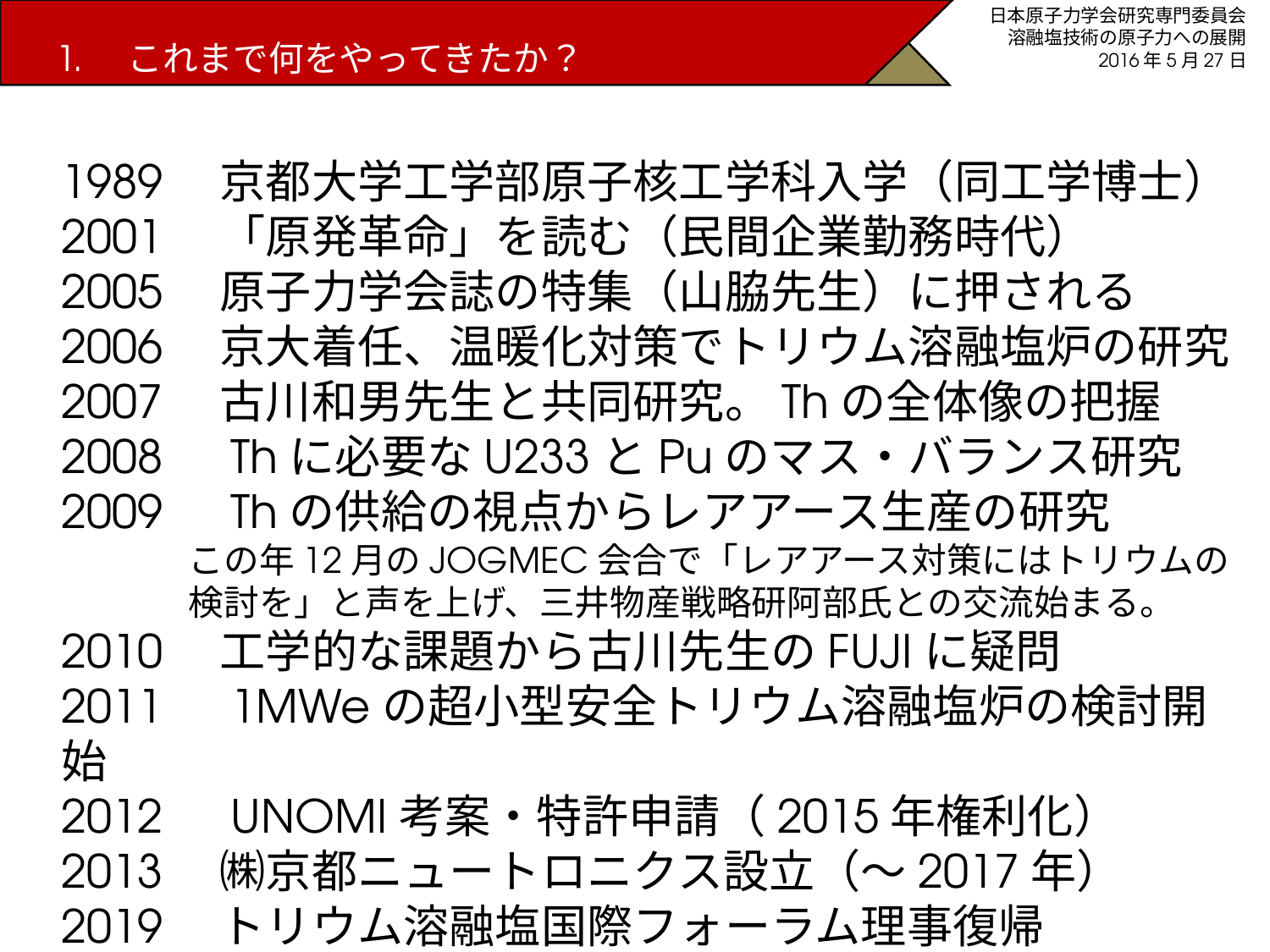

1.　これまで何をやってきたか？
日本原子力学会研究専門委員会
溶融塩技術の原子力への展開
2016年5月27日

1989　京都大学工学部原子核工学科入学（同工学博士）
2001　「原発革命」を読む（民間企業勤務時代）
2005　原子力学会誌の特集（山脇先生）に押される
2006　京大着任、温暖化対策でトリウム溶融塩炉の研究
2007　古川和男先生と共同研究。Thの全体像の把握
2008　Thに必要なU233とPuのマス・バランス研究
2009　Thの供給の視点からレアアース生産の研究
この年12月のJOGMEC会合で「レアアース対策にはトリウムの検討を」と声を上げ、三井物産戦略研阿部氏との交流始まる。
2010　工学的な課題から古川先生のFUJIに疑問
2011　1MWeの超小型安全トリウム溶融塩炉の検討開始
2012　UNOMI考案・特許申請（2015年権利化）
2013　㈱京都ニュートロニクス設立（～2017年）
2019　トリウム溶融塩国際フォーラム理事復帰